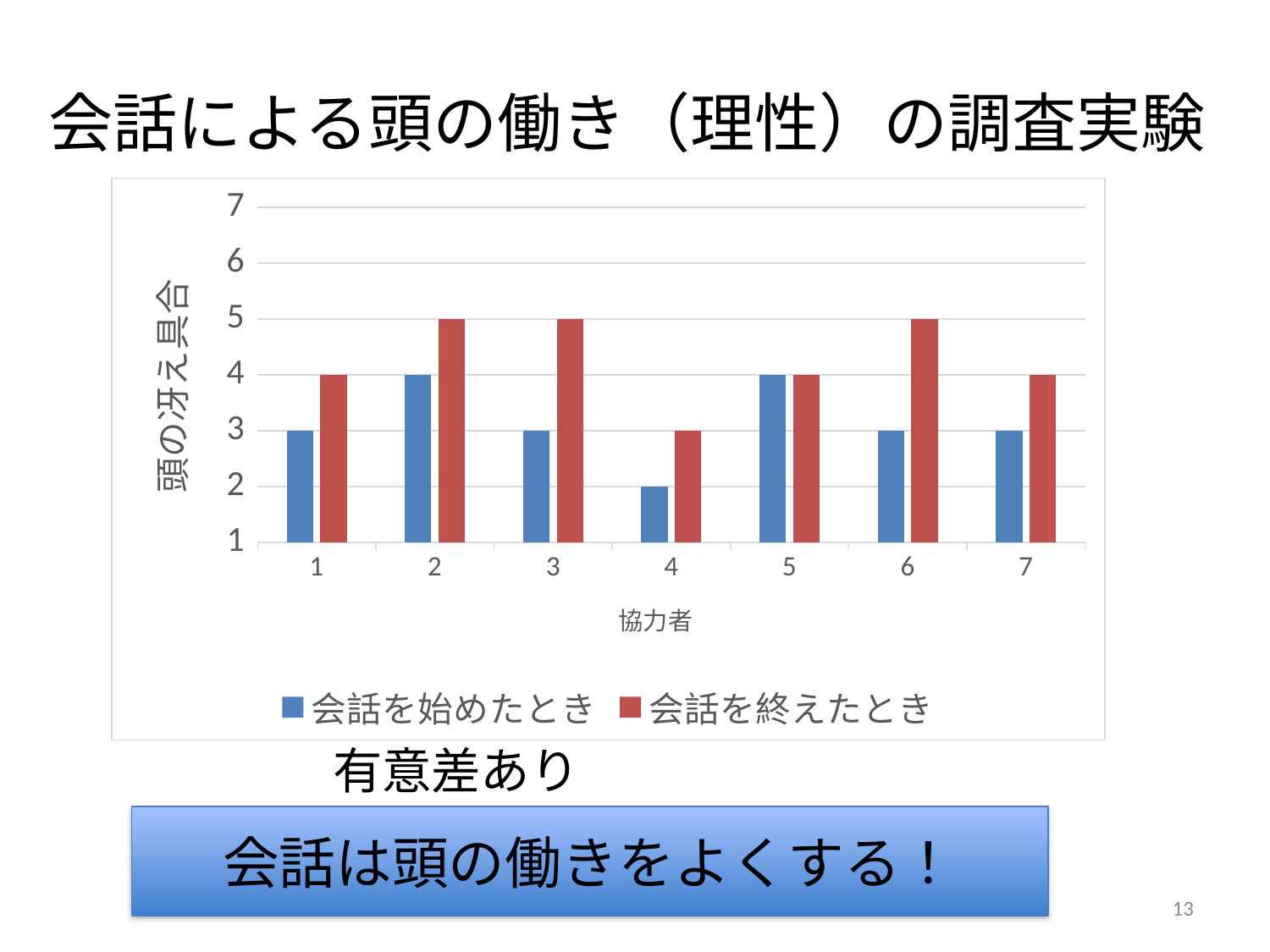

# 会話による頭の働き（理性）の調査実験

### Chart

| Category |  |  |
|---|---|---|
有意差あり（P=0.002<0.1）
会話は頭の働きをよくする！
13